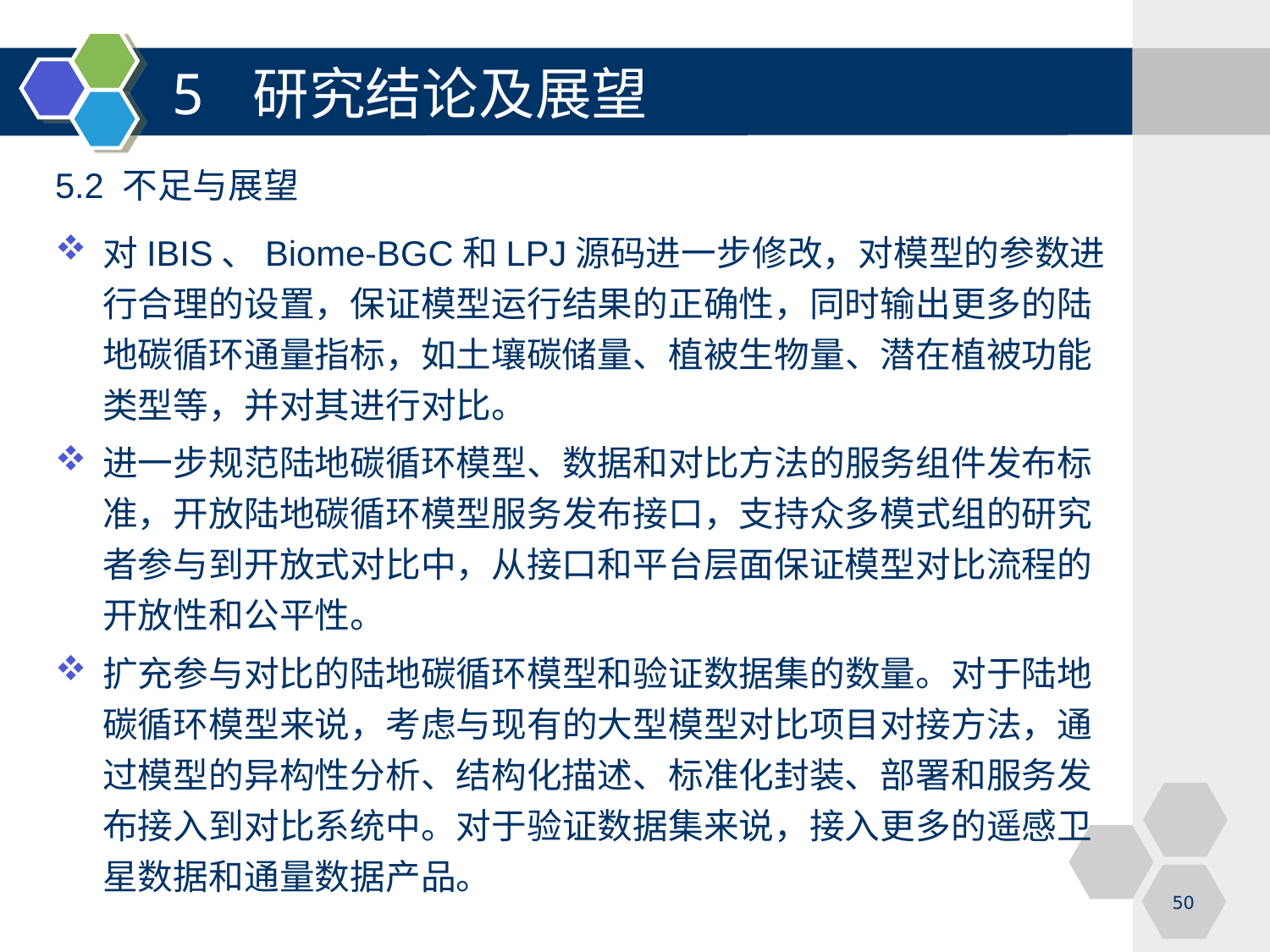

5 研究结论及展望
5.2 不足与展望
对IBIS、Biome-BGC和LPJ源码进一步修改，对模型的参数进行合理的设置，保证模型运行结果的正确性，同时输出更多的陆地碳循环通量指标，如土壤碳储量、植被生物量、潜在植被功能类型等，并对其进行对比。
进一步规范陆地碳循环模型、数据和对比方法的服务组件发布标准，开放陆地碳循环模型服务发布接口，支持众多模式组的研究者参与到开放式对比中，从接口和平台层面保证模型对比流程的开放性和公平性。
扩充参与对比的陆地碳循环模型和验证数据集的数量。对于陆地碳循环模型来说，考虑与现有的大型模型对比项目对接方法，通过模型的异构性分析、结构化描述、标准化封装、部署和服务发布接入到对比系统中。对于验证数据集来说，接入更多的遥感卫星数据和通量数据产品。
50